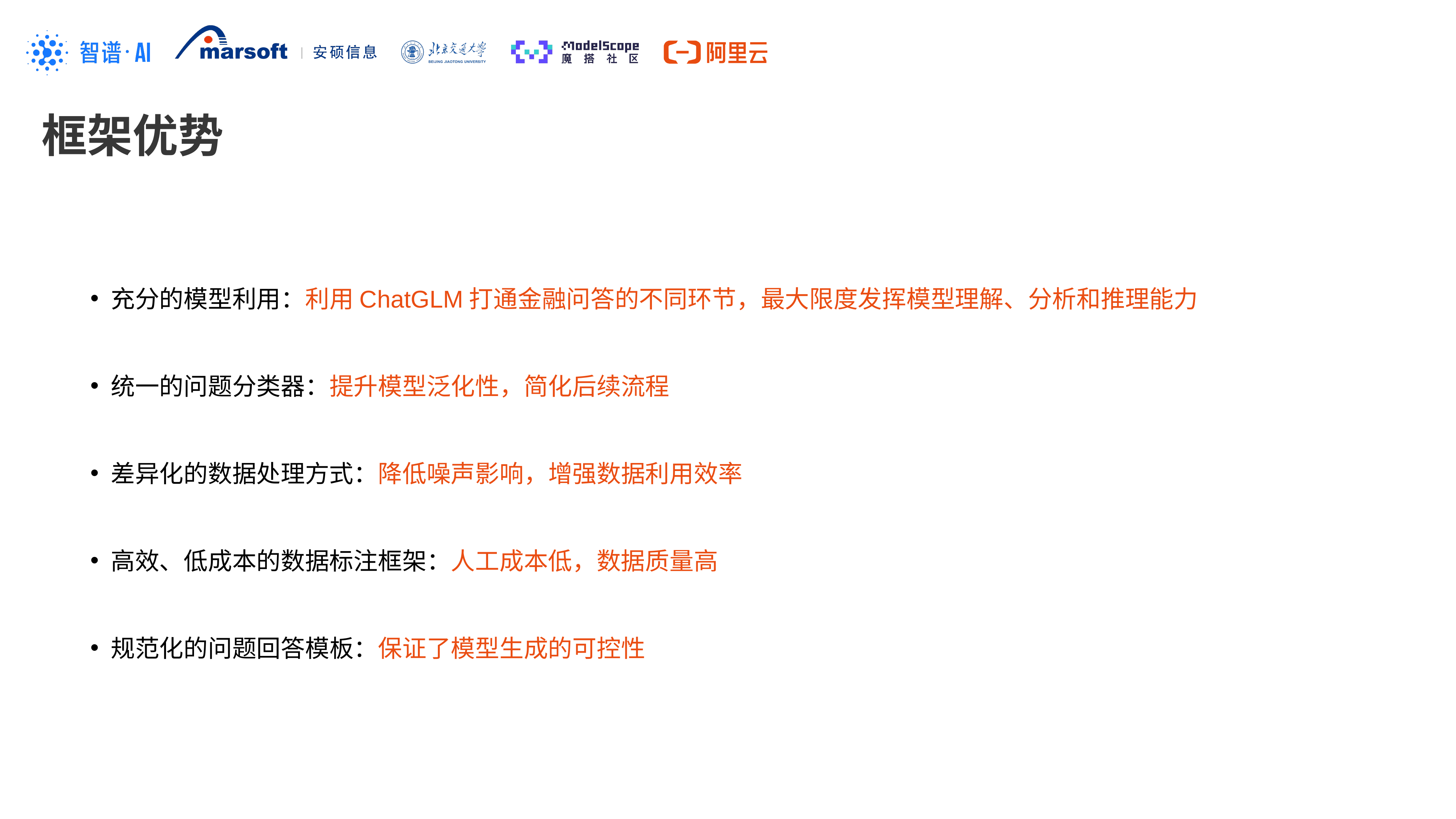

框架优势
充分的模型利用：利用ChatGLM打通金融问答的不同环节，最大限度发挥模型理解、分析和推理能力

统一的问题分类器：提升模型泛化性，简化后续流程

差异化的数据处理方式：降低噪声影响，增强数据利用效率

高效、低成本的数据标注框架：人工成本低，数据质量高

规范化的问题回答模板：保证了模型生成的可控性